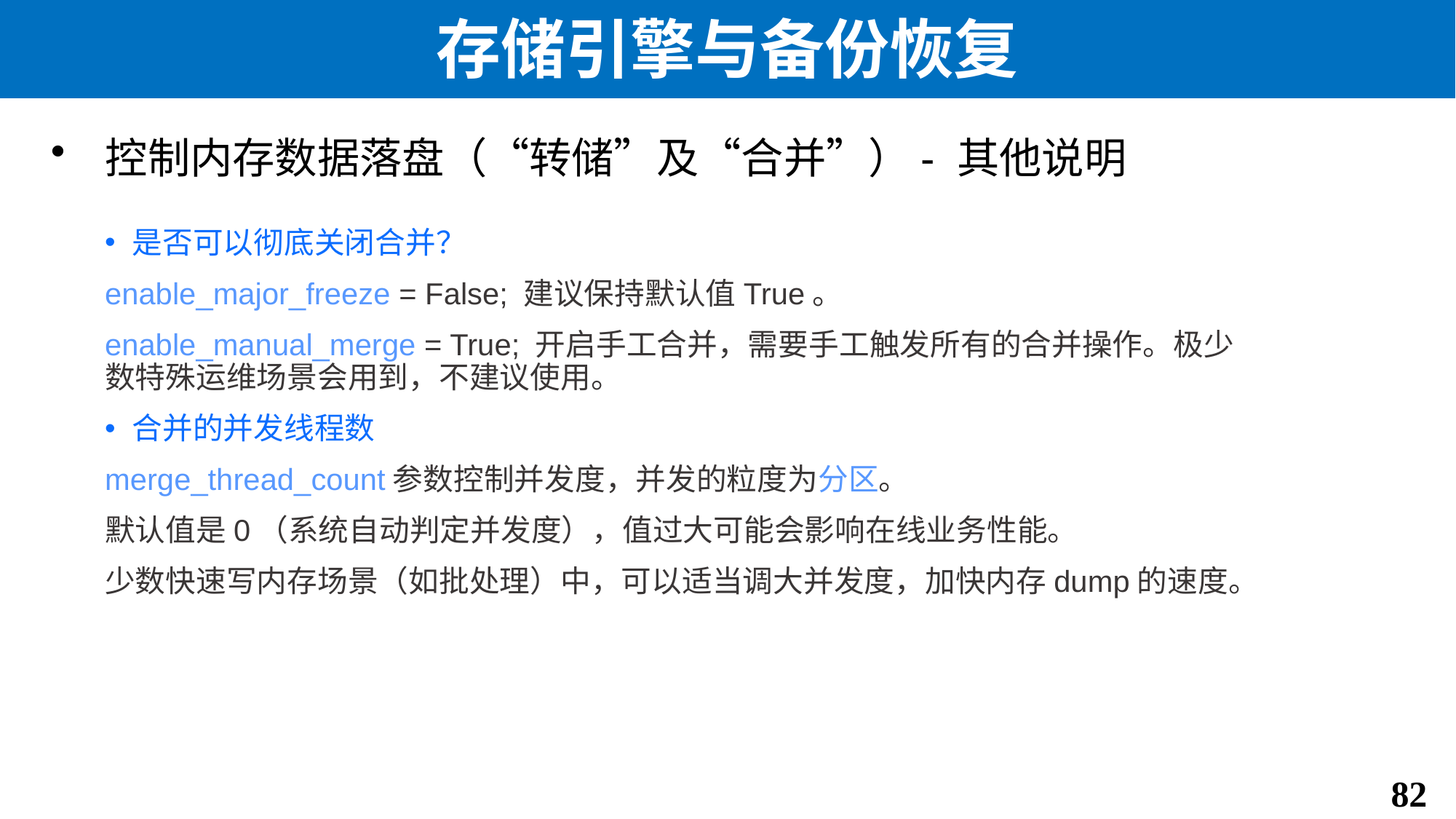

# 存储引擎与备份恢复
控制内存数据落盘（“转储”及“合并”）- 其他说明
是否可以彻底关闭合并？
enable_major_freeze = False; 建议保持默认值True。
enable_manual_merge = True; 开启手工合并，需要手工触发所有的合并操作。极少数特殊运维场景会用到，不建议使用。
合并的并发线程数
merge_thread_count参数控制并发度，并发的粒度为分区。
默认值是0（系统自动判定并发度），值过大可能会影响在线业务性能。
少数快速写内存场景（如批处理）中，可以适当调大并发度，加快内存dump的速度。